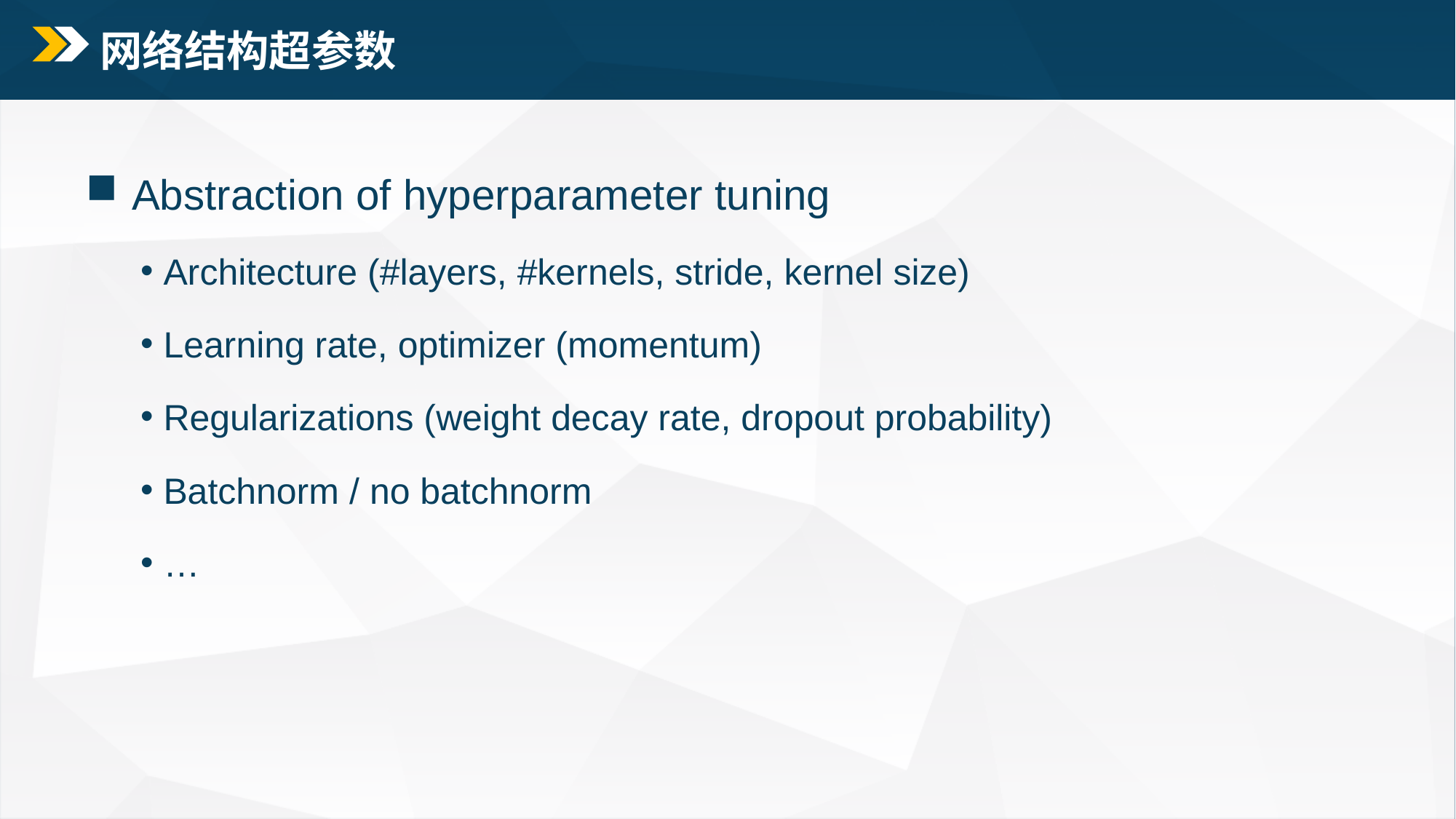

# 网络结构超参数
 Abstraction of hyperparameter tuning
 Architecture (#layers, #kernels, stride, kernel size)
 Learning rate, optimizer (momentum)
 Regularizations (weight decay rate, dropout probability)
 Batchnorm / no batchnorm
 …